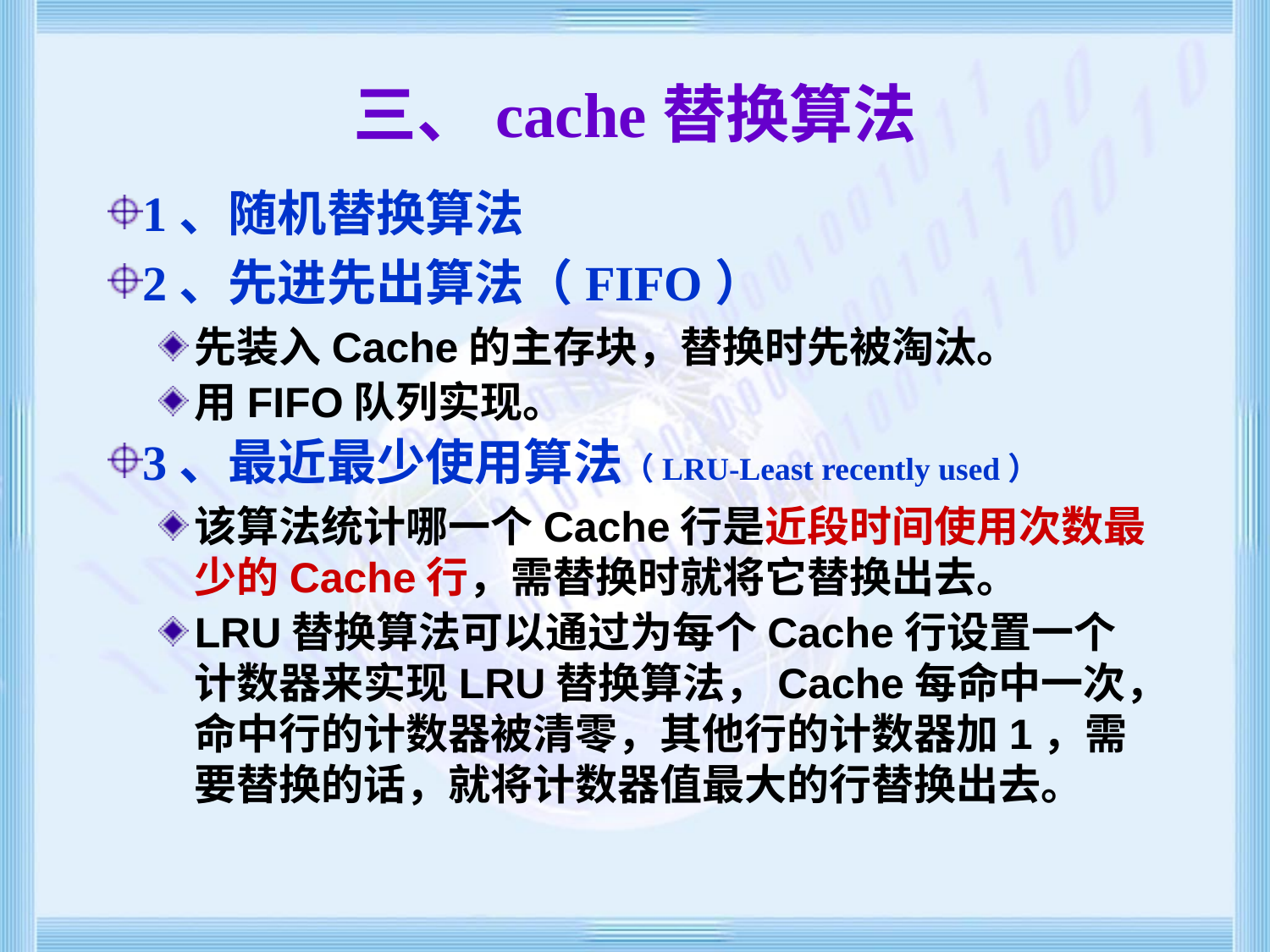

# 三、cache替换算法
1、随机替换算法
2、先进先出算法（FIFO）
先装入Cache的主存块，替换时先被淘汰。
用FIFO队列实现。
3、最近最少使用算法（LRU-Least recently used）
该算法统计哪一个Cache行是近段时间使用次数最少的Cache行，需替换时就将它替换出去。
LRU替换算法可以通过为每个Cache行设置一个计数器来实现LRU替换算法，Cache每命中一次，命中行的计数器被清零，其他行的计数器加1，需要替换的话，就将计数器值最大的行替换出去。
167